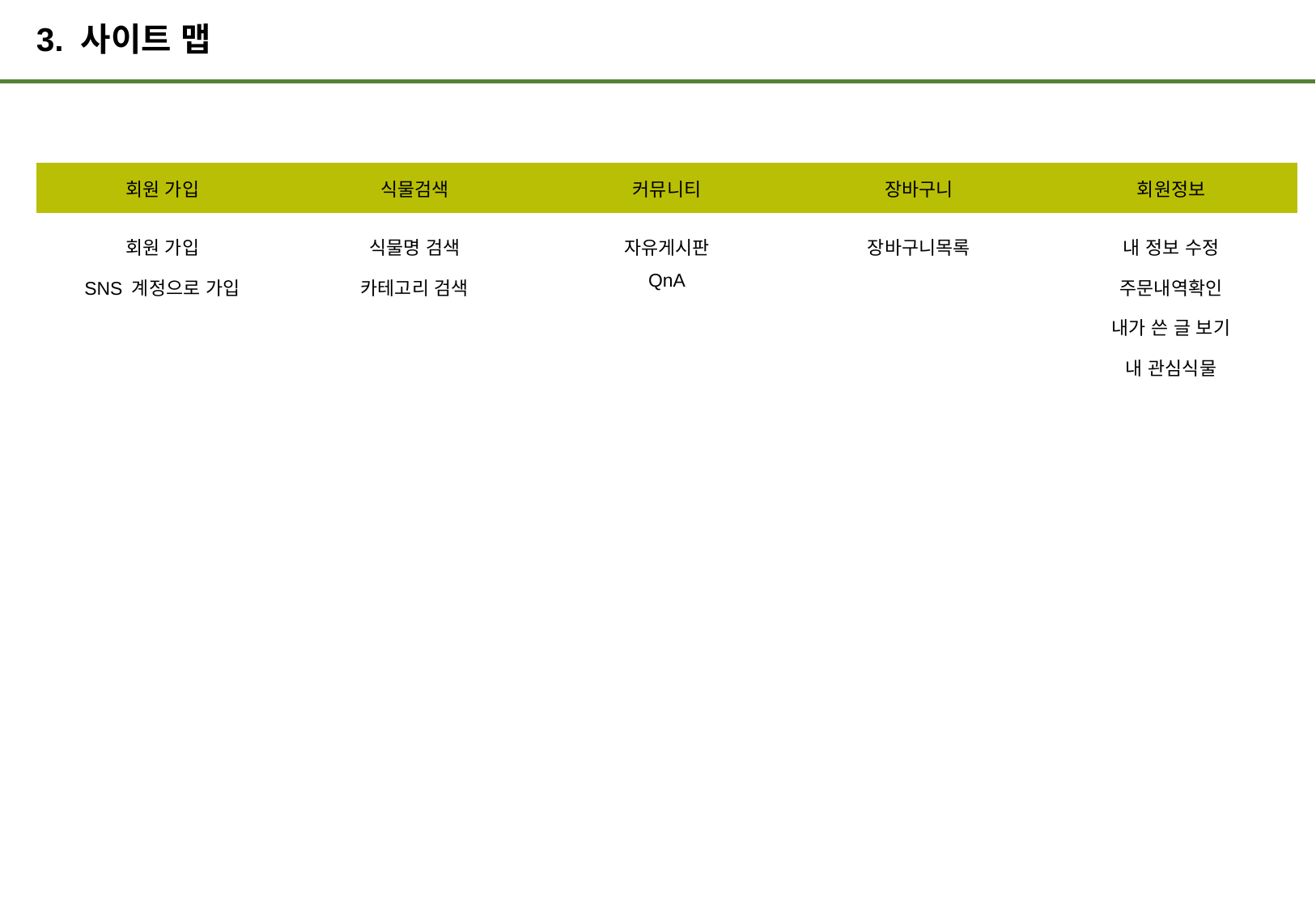

# 3. 사이트 맵
| 회원 가입 | 식물검색 | 커뮤니티 | 장바구니 | 회원정보 |
| --- | --- | --- | --- | --- |
| 회원 가입 SNS 계정으로 가입 | 식물명 검색 카테고리 검색 | 자유게시판 QnA | 장바구니목록 | 내 정보 수정 주문내역확인 내가 쓴 글 보기 내 관심식물 |